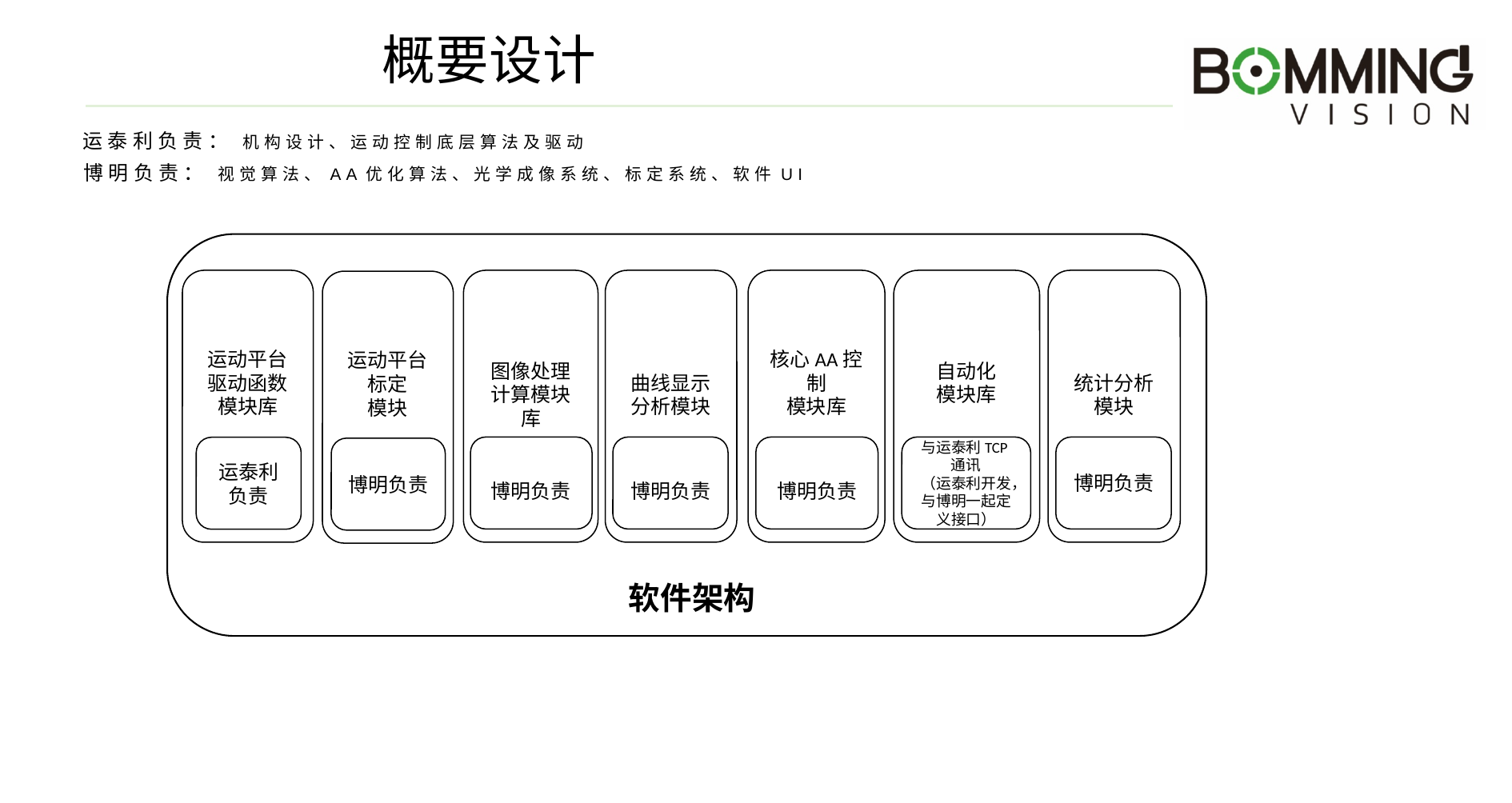

# 概要设计
运泰利负责： 机构设计、运动控制底层算法及驱动
博明负责： 视觉算法、AA优化算法、光学成像系统、标定系统、软件UI

运动平台驱动函数
模块库

图像处理计算模块库

曲线显示分析模块

核心AA控制
模块库

自动化
模块库

统计分析模块

运动平台标定
模块

博明负责

博明负责

博明负责
与运泰利TCP通讯
（运泰利开发，与博明一起定义接口）
博明负责
运泰利负责
博明负责
软件架构